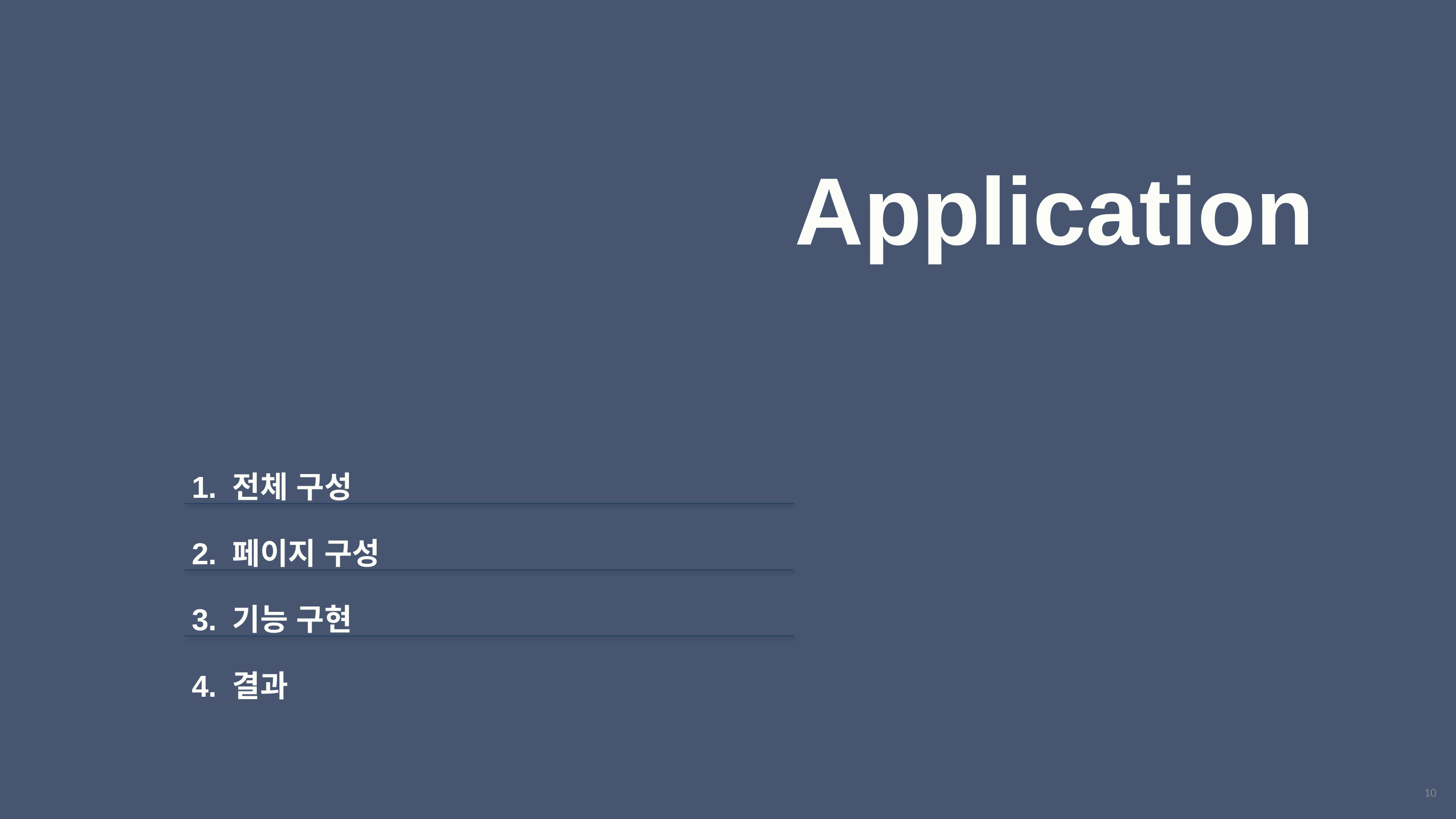

Application
| 1. 전체 구성 |
| --- |
| 2. 페이지 구성 |
| 3. 기능 구현 |
| 4. 결과 |
10